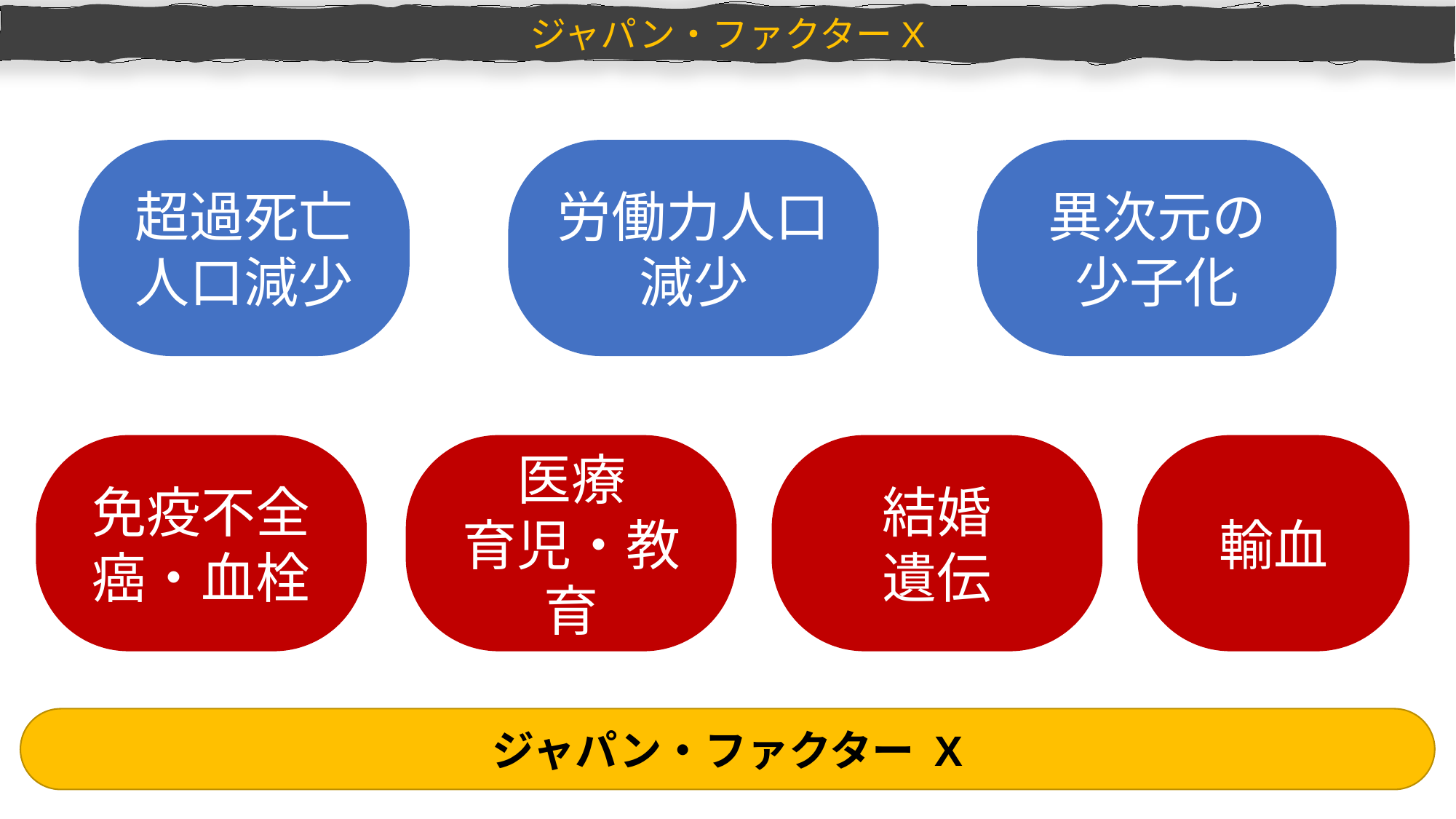

ジャパン・ファクターX
超過死亡
人口減少
労働力人口減少
異次元の
少子化
輸血
免疫不全
癌・血栓
医療
育児・教育
結婚
遺伝
ジャパン・ファクター X